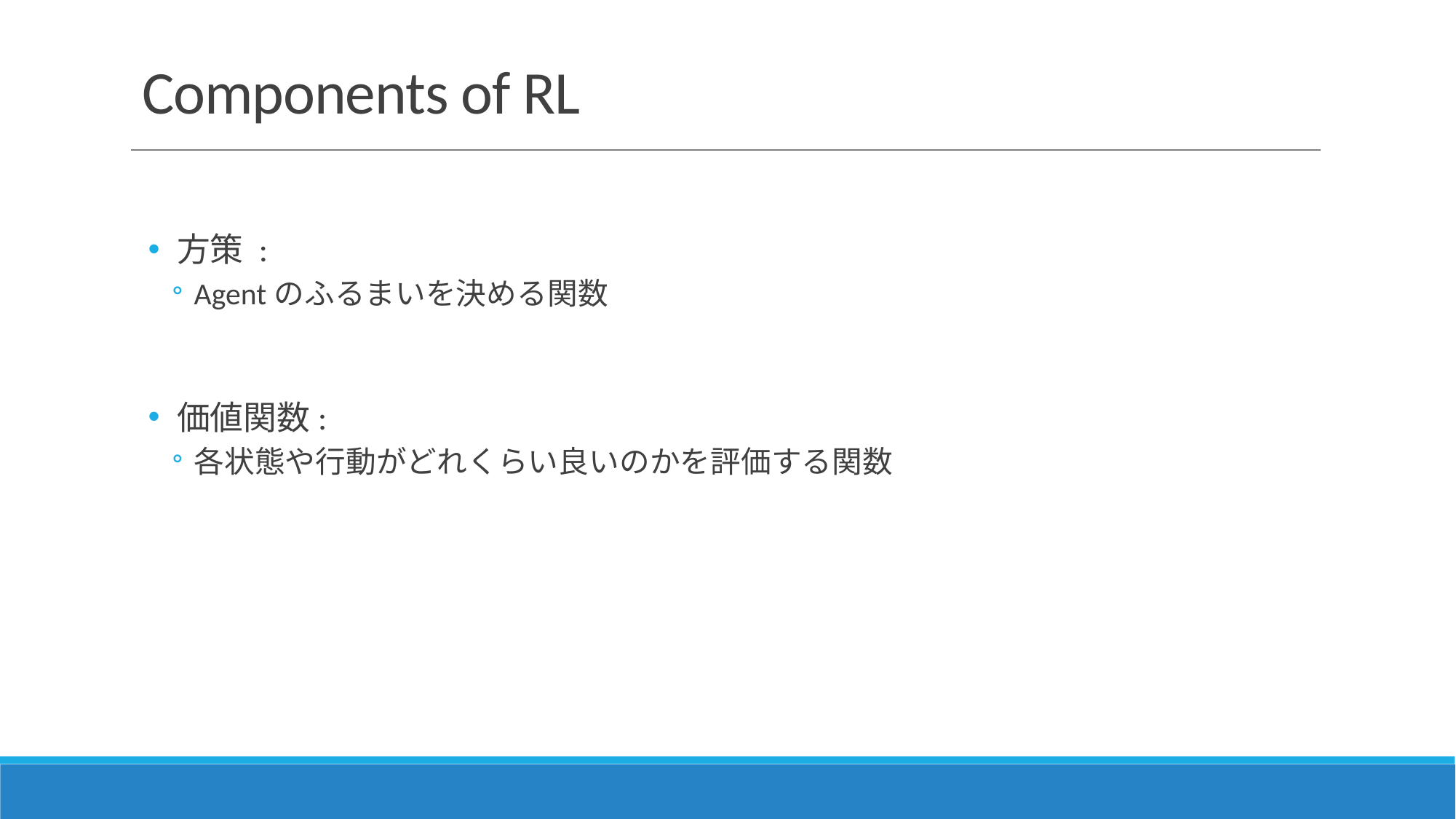

# Components of RL

方策 :
Agentのふるまいを決める関数

価値関数:
各状態や行動がどれくらい良いのかを評価する関数